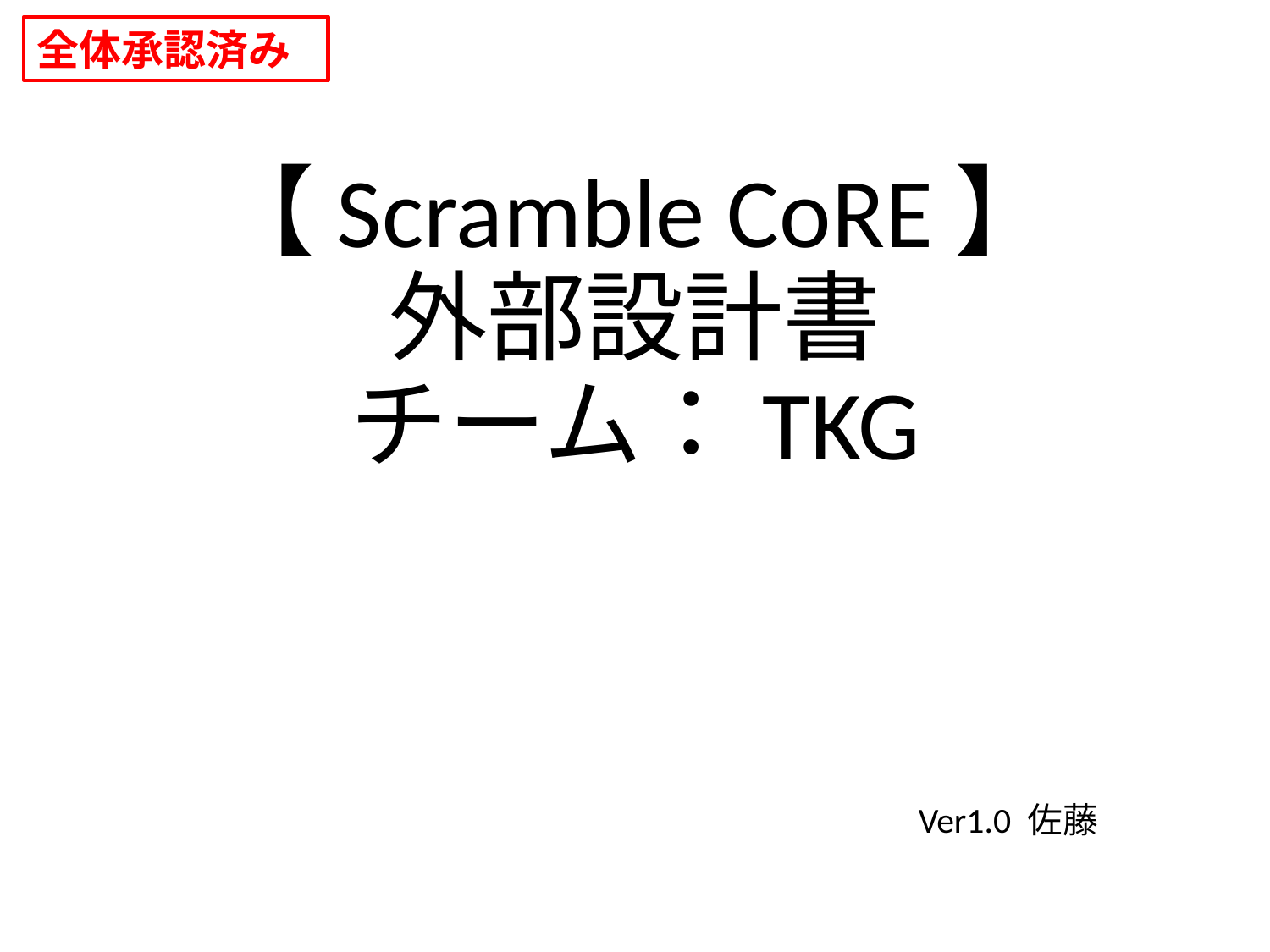

全体承認済み
# 【Scramble CoRE】 外部設計書 チーム：TKG
Ver1.0 佐藤